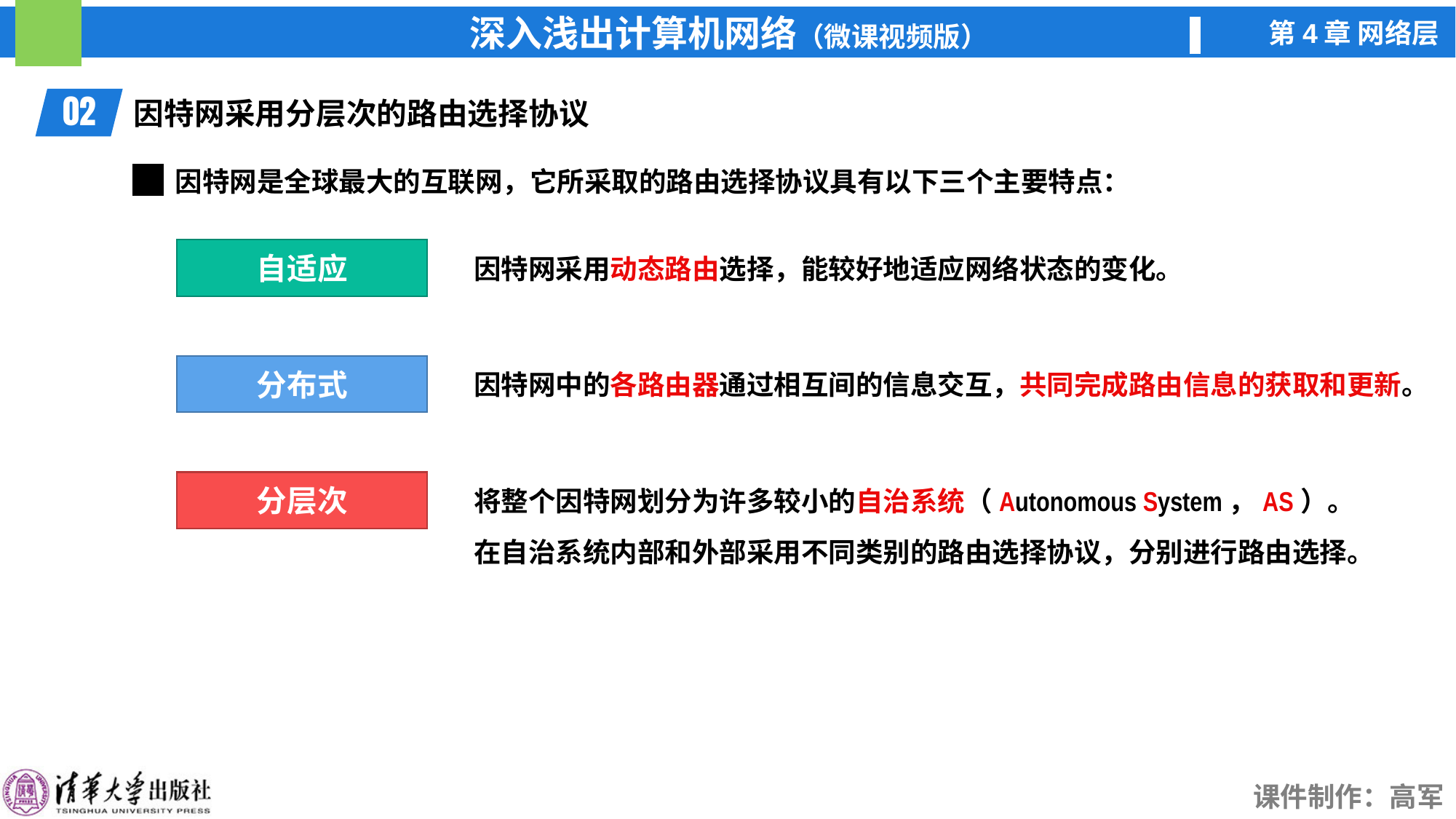

02
因特网采用分层次的路由选择协议
因特网是全球最大的互联网，它所采取的路由选择协议具有以下三个主要特点：

自适应
因特网采用动态路由选择，能较好地适应网络状态的变化。
分布式
因特网中的各路由器通过相互间的信息交互，共同完成路由信息的获取和更新。
分层次
将整个因特网划分为许多较小的自治系统（Autonomous System，AS）。
在自治系统内部和外部采用不同类别的路由选择协议，分别进行路由选择。